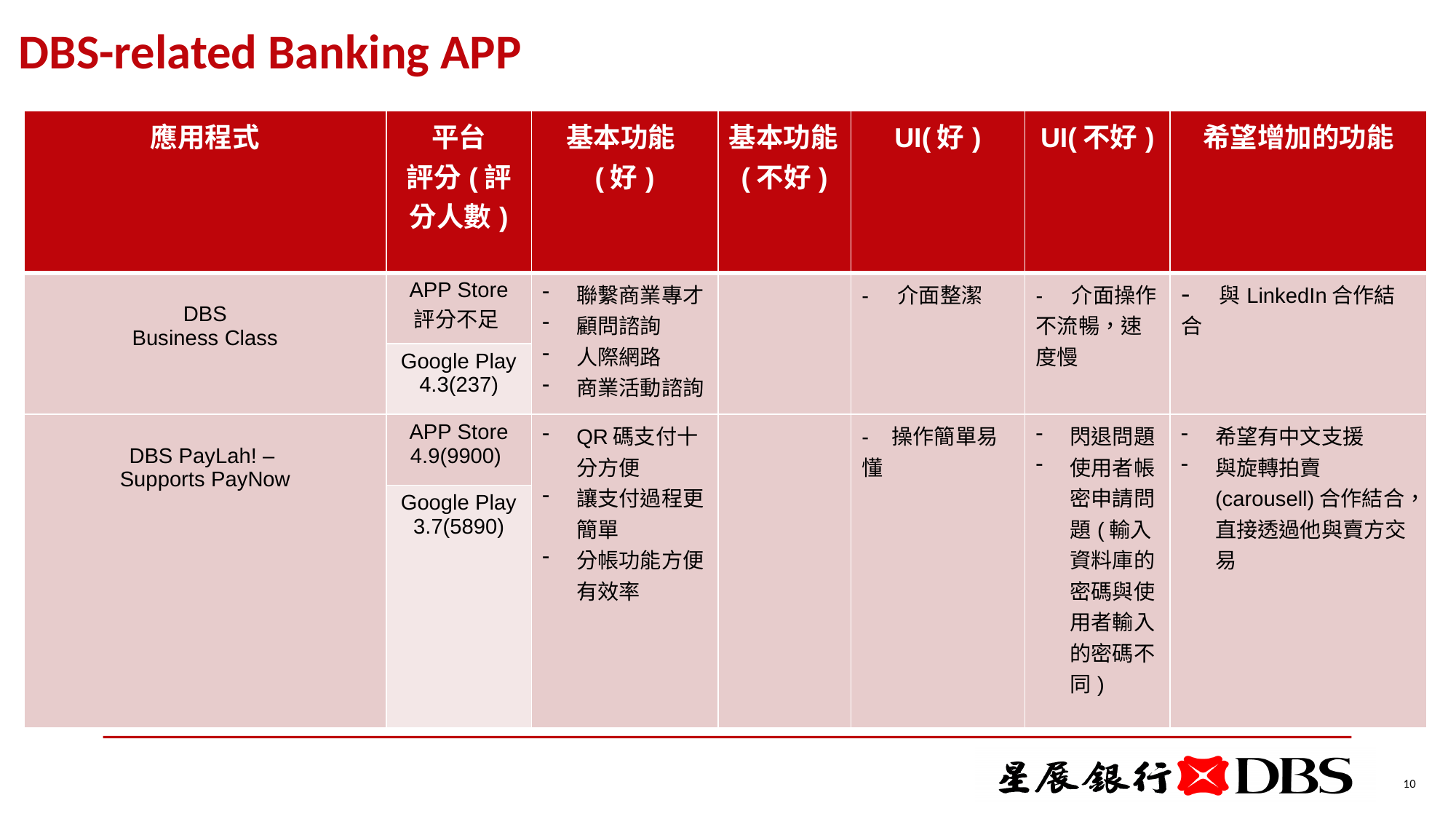

DBS-related Banking APP
| 應用程式 | 平台 評分(評分人數) | 基本功能(好) | 基本功能(不好) | UI(好) | UI(不好) | 希望增加的功能 |
| --- | --- | --- | --- | --- | --- | --- |
| DBS Business Class | APP Store 評分不足 | 聯繫商業專才 顧問諮詢 人際網路 商業活動諮詢 |  | - 介面整潔 | - 介面操作不流暢，速度慢 | - 與LinkedIn合作結合 |
|  | Google Play 4.3(237) |  |  |  |  |  |
| DBS PayLah! – Supports PayNow | APP Store 4.9(9900) | QR碼支付十分方便 讓支付過程更簡單 分帳功能方便有效率 |  | - 操作簡單易懂 | 閃退問題 使用者帳密申請問題(輸入資料庫的密碼與使用者輸入的密碼不同) | 希望有中文支援 與旋轉拍賣(carousell)合作結合，直接透過他與賣方交易 |
|  | Google Play 3.7(5890) |  |  |  |  |  |
10